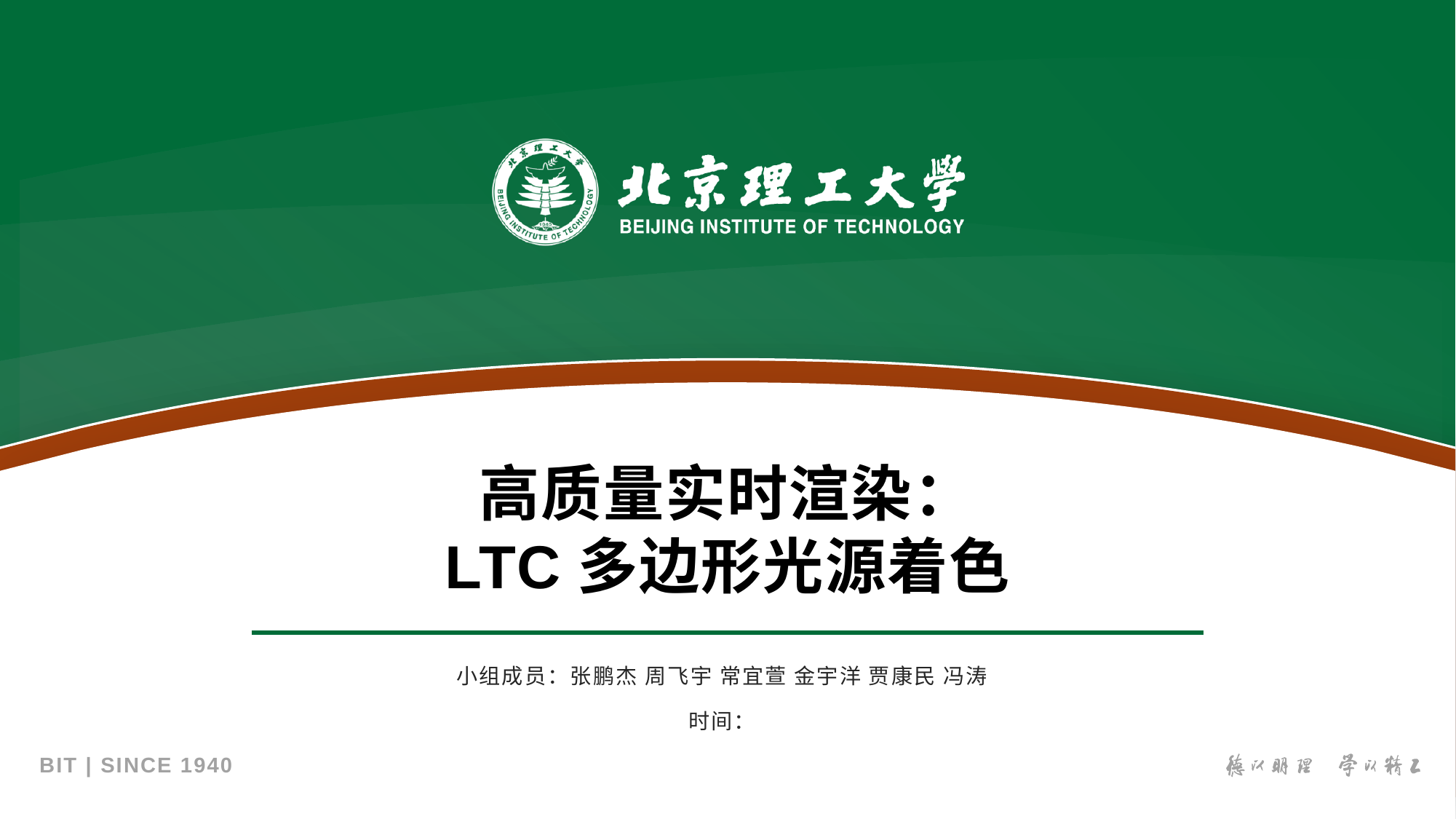

# 高质量实时渲染： LTC多边形光源着色
小组成员：张鹏杰 周飞宇 常宜萱 金宇洋 贾康民 冯涛
时间：